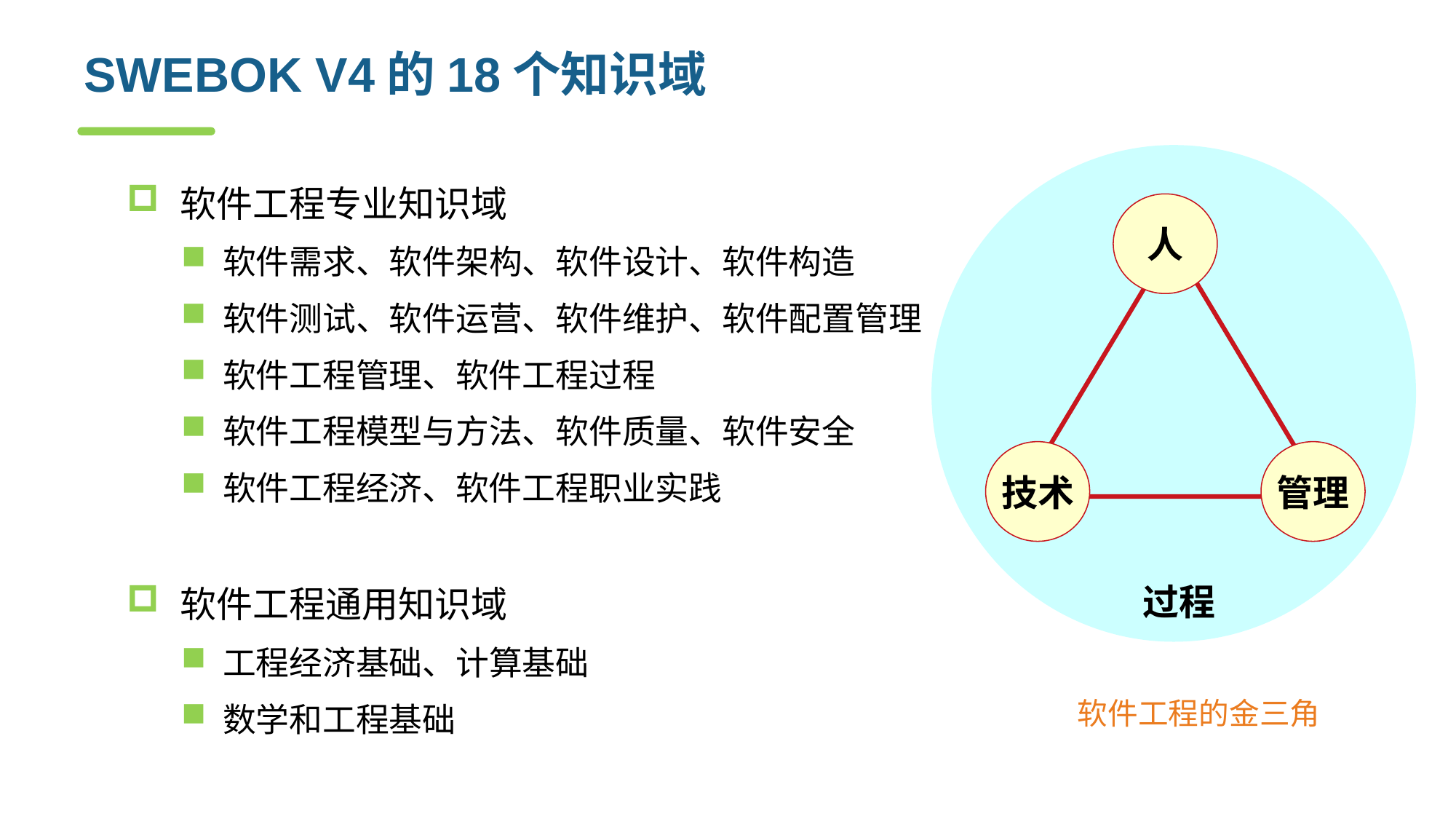

# SWEBOK V4的18个知识域

人

技术
管理
过程
软件工程专业知识域
软件需求、软件架构、软件设计、软件构造
软件测试、软件运营、软件维护、软件配置管理
软件工程管理、软件工程过程
软件工程模型与方法、软件质量、软件安全
软件工程经济、软件工程职业实践

软件工程通用知识域
工程经济基础、计算基础
数学和工程基础

软件工程的金三角
30